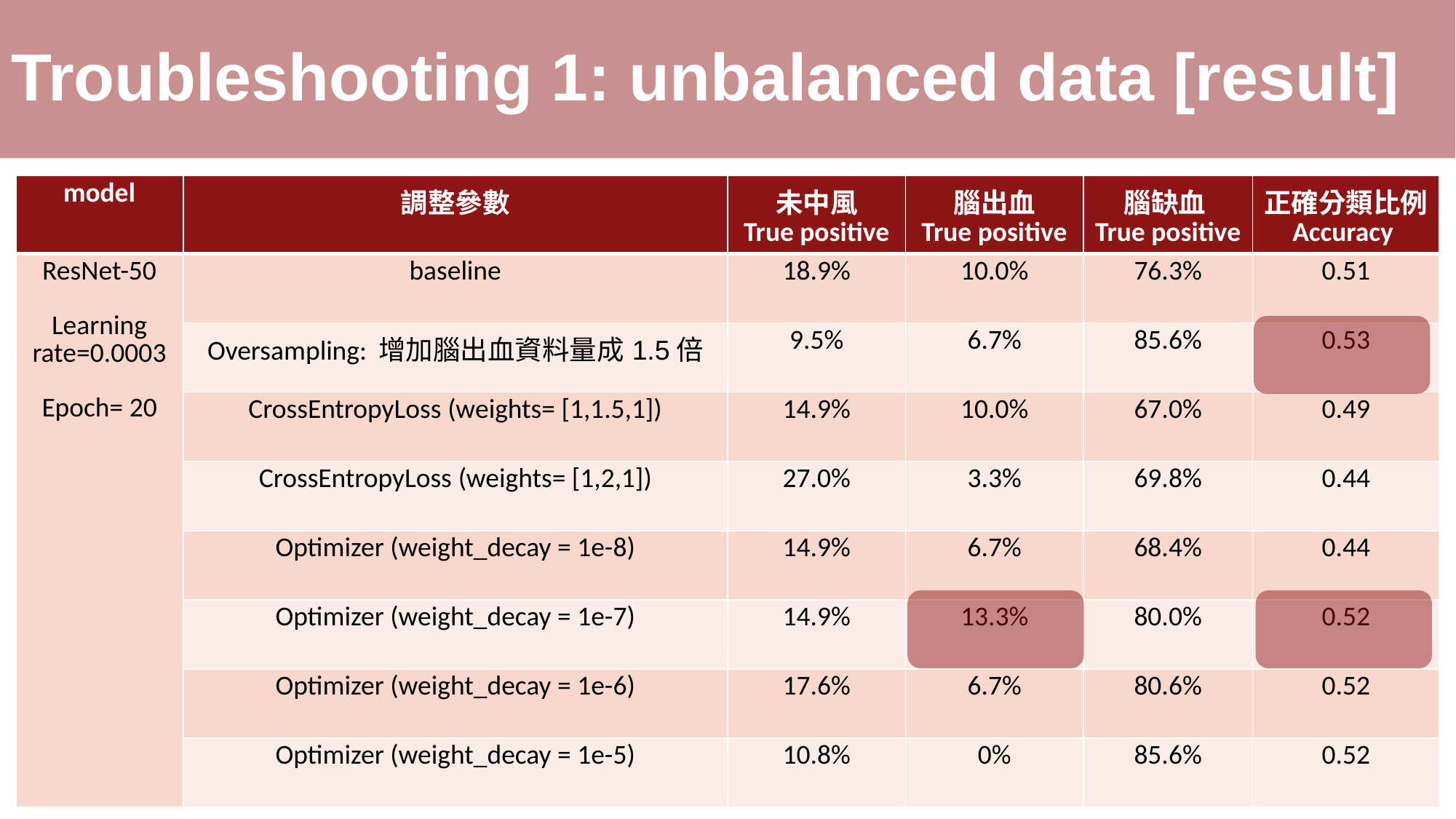

# Troubleshooting 1: unbalanced data [result]
| model | 調整參數 | 未中風 True positive | 腦出血 True positive | 腦缺血 True positive | 正確分類比例 Accuracy |
| --- | --- | --- | --- | --- | --- |
| ResNet-50 Learning rate=0.0003 Epoch= 20 | baseline | 18.9% | 10.0% | 76.3% | 0.51 |
|  | Oversampling: 增加腦出血資料量成1.5倍 | 9.5% | 6.7% | 85.6% | 0.53 |
|  | CrossEntropyLoss (weights= [1,1.5,1]) | 14.9% | 10.0% | 67.0% | 0.49 |
|  | CrossEntropyLoss (weights= [1,2,1]) | 27.0% | 3.3% | 69.8% | 0.44 |
|  | Optimizer (weight\_decay = 1e-8) | 14.9% | 6.7% | 68.4% | 0.44 |
|  | Optimizer (weight\_decay = 1e-7) | 14.9% | 13.3% | 80.0% | 0.52 |
|  | Optimizer (weight\_decay = 1e-6) | 17.6% | 6.7% | 80.6% | 0.52 |
|  | Optimizer (weight\_decay = 1e-5) | 10.8% | 0% | 85.6% | 0.52 |